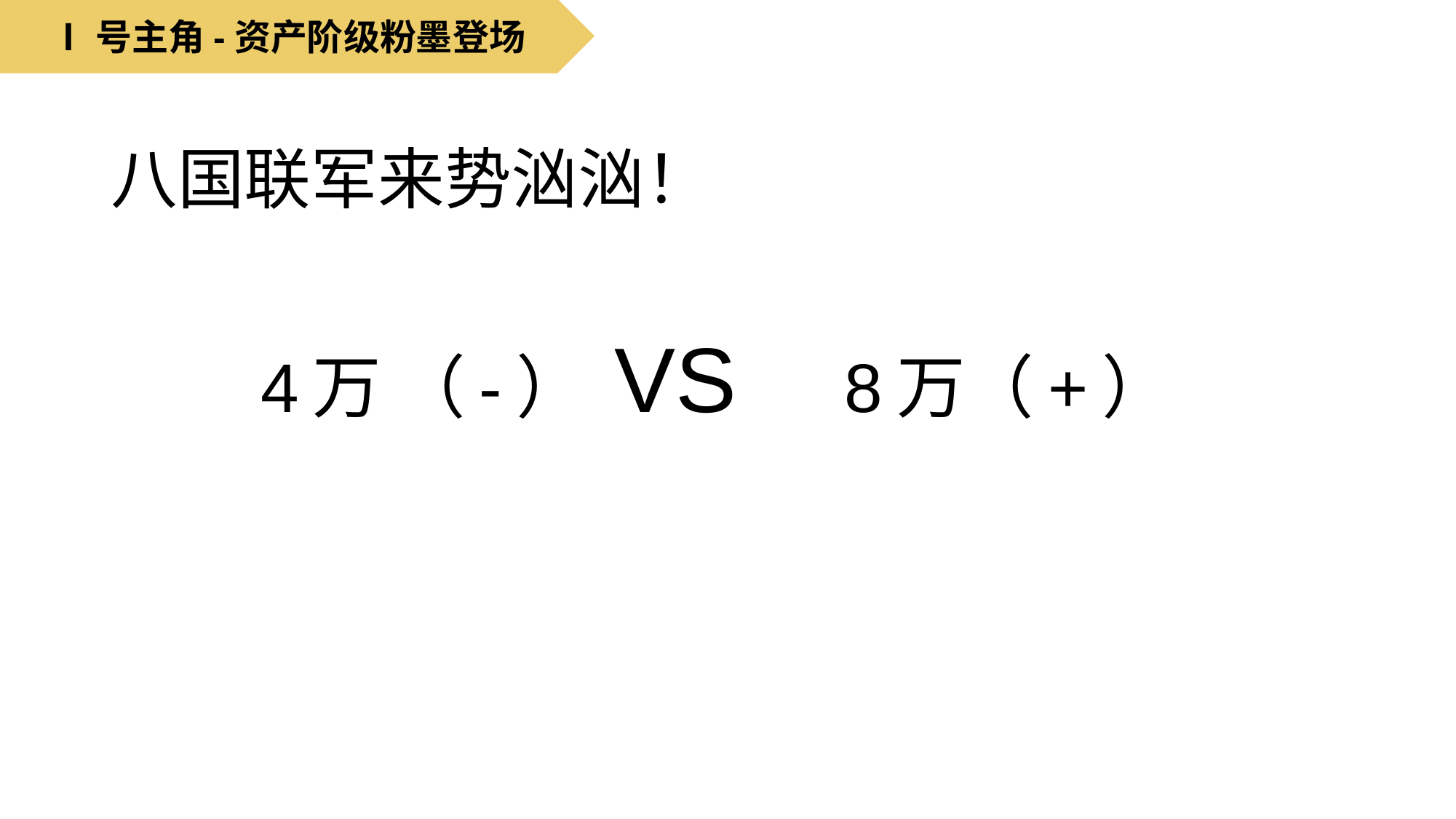

Ⅰ号主角-资产阶级粉墨登场
# 八国联军来势汹汹！
4万 （-） VS     8万（+）